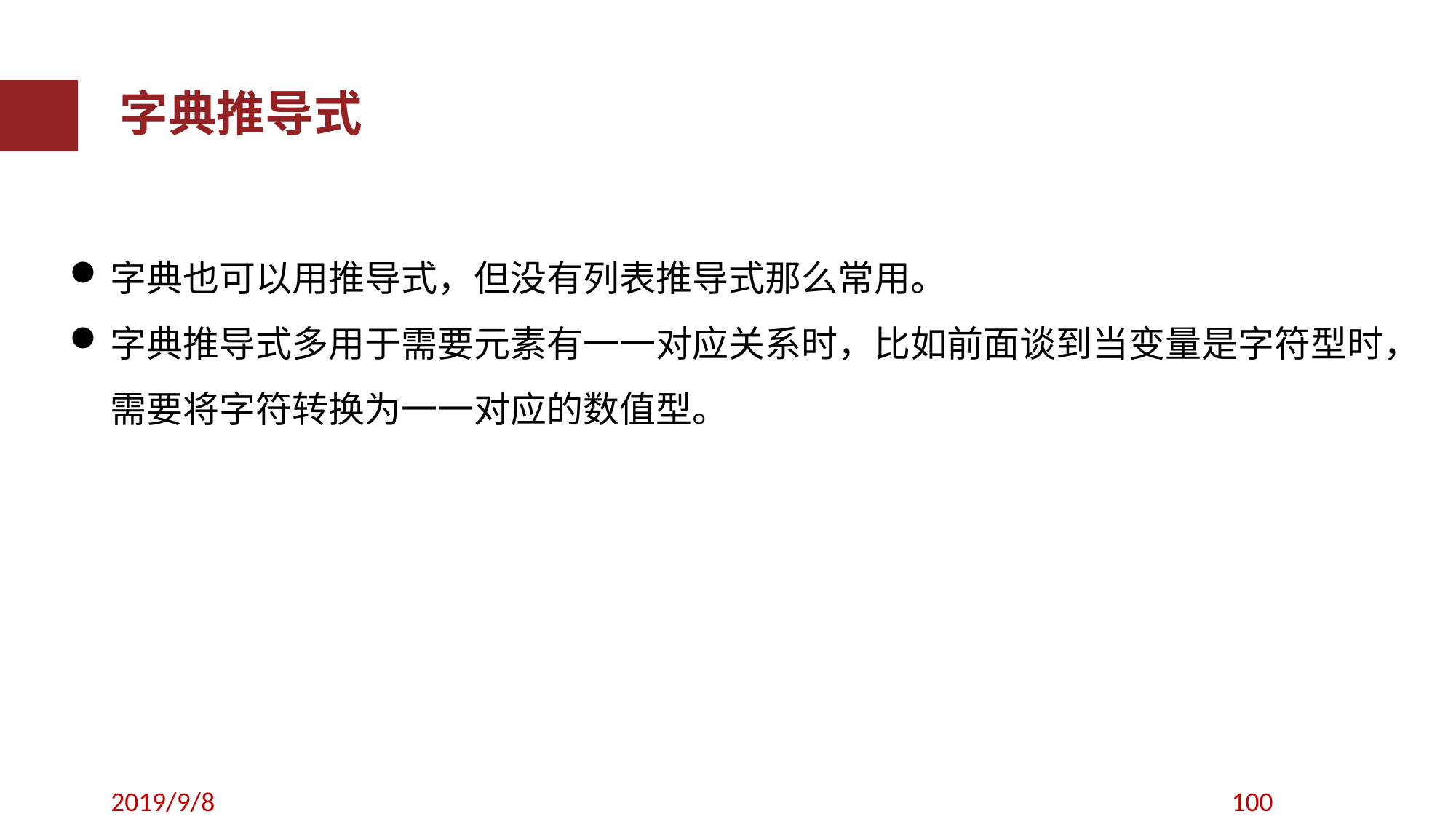

字典推导式

字典也可以用推导式，但没有列表推导式那么常用。
字典推导式多用于需要元素有一一对应关系时，比如前面谈到当变量是字符型时，需要将字符转换为一一对应的数值型。
2019/9/8
100